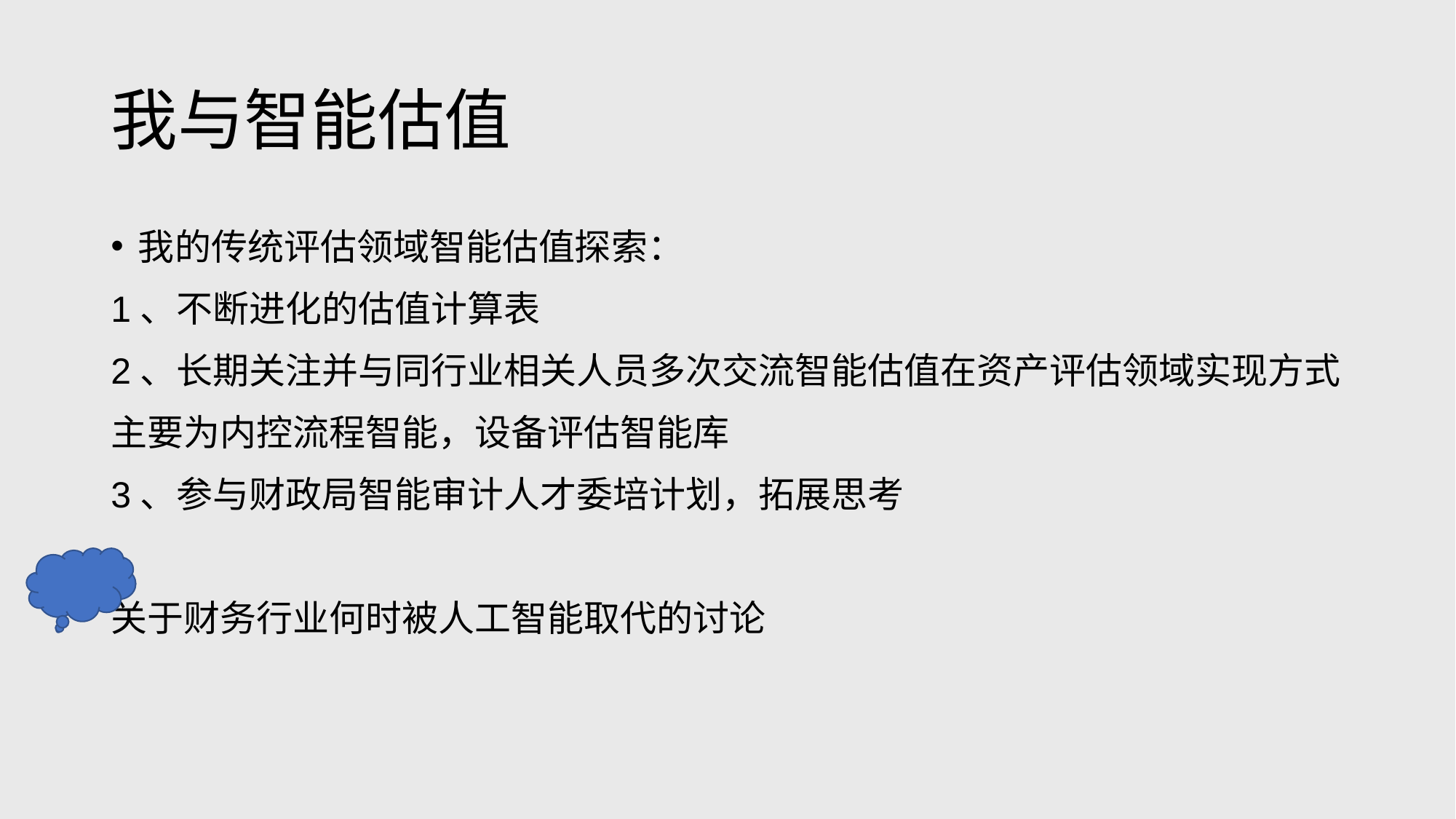

# 我与智能估值
我的传统评估领域智能估值探索：
1、不断进化的估值计算表
2、长期关注并与同行业相关人员多次交流智能估值在资产评估领域实现方式
主要为内控流程智能，设备评估智能库
3、参与财政局智能审计人才委培计划，拓展思考

关于财务行业何时被人工智能取代的讨论